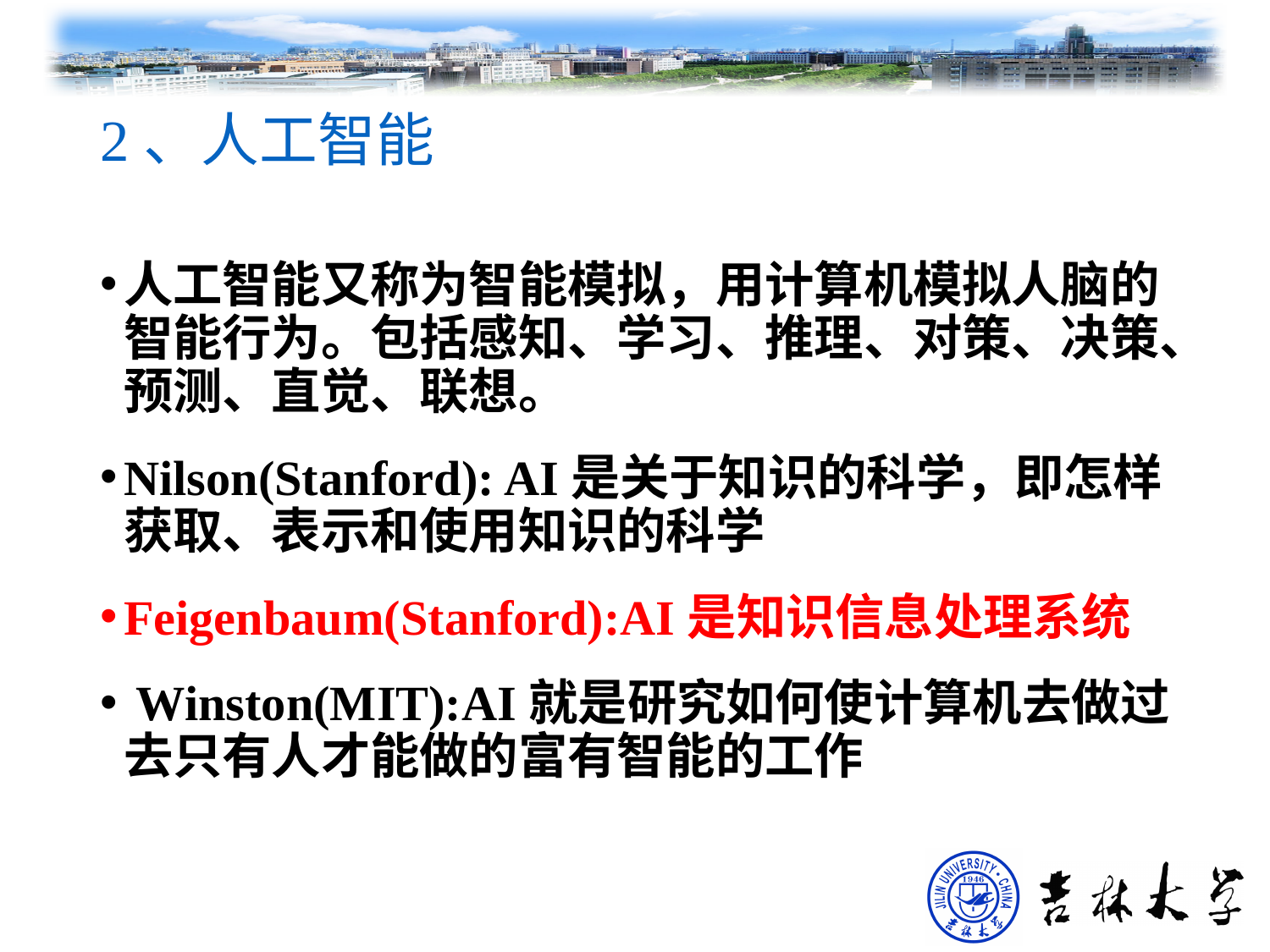

# 2、人工智能
人工智能又称为智能模拟，用计算机模拟人脑的智能行为。包括感知、学习、推理、对策、决策、预测、直觉、联想。
Nilson(Stanford): AI是关于知识的科学，即怎样获取、表示和使用知识的科学
Feigenbaum(Stanford):AI是知识信息处理系统
 Winston(MIT):AI就是研究如何使计算机去做过去只有人才能做的富有智能的工作